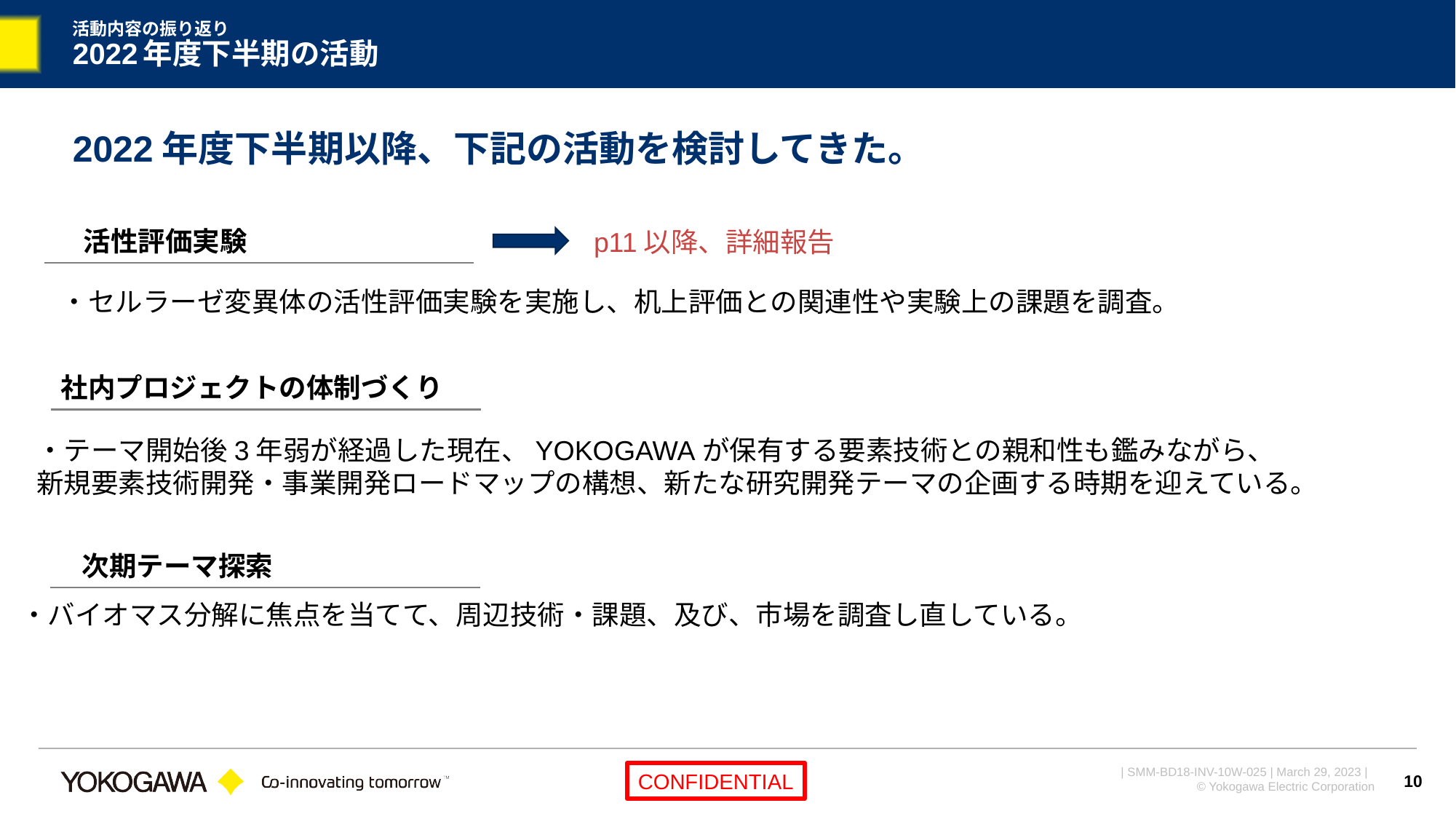

# 活動内容の振り返り 2022年度下半期の活動
2022年度下半期以降、下記の活動を検討してきた。
活性評価実験
p11以降、詳細報告

・セルラーゼ変異体の活性評価実験を実施し、机上評価との関連性や実験上の課題を調査。
社内プロジェクトの体制づくり
・テーマ開始後3年弱が経過した現在、YOKOGAWAが保有する要素技術との親和性も鑑みながら、
新規要素技術開発・事業開発ロードマップの構想、新たな研究開発テーマの企画する時期を迎えている。
次期テーマ探索
・バイオマス分解に焦点を当てて、周辺技術・課題、及び、市場を調査し直している。
10